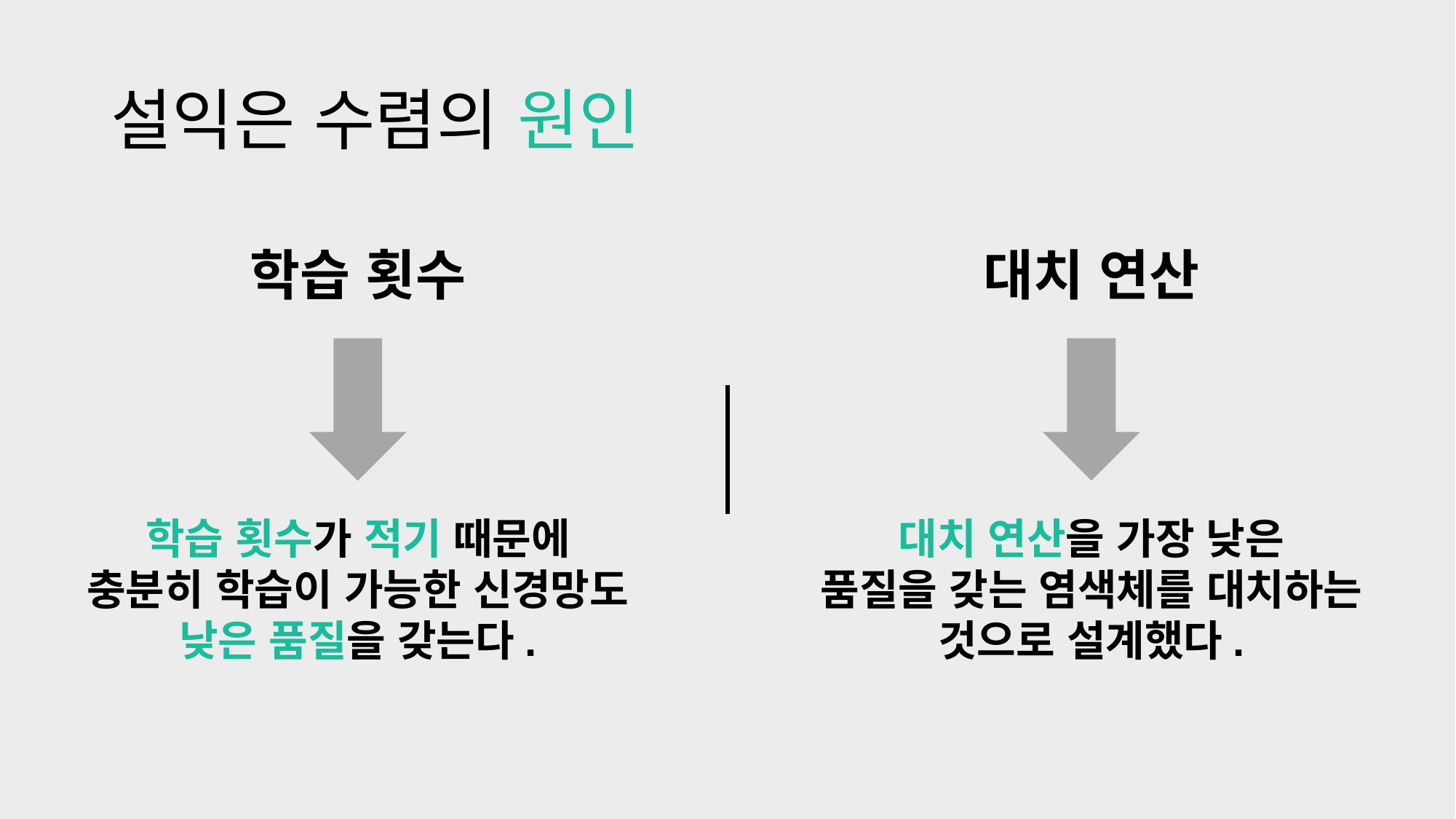

# 설익은 수렴의 원인
대치 연산
학습 횟수

학습 횟수가 적기 때문에
충분히 학습이 가능한 신경망도
낮은 품질을 갖는다.
대치 연산을 가장 낮은
품질을 갖는 염색체를 대치하는
것으로 설계했다.